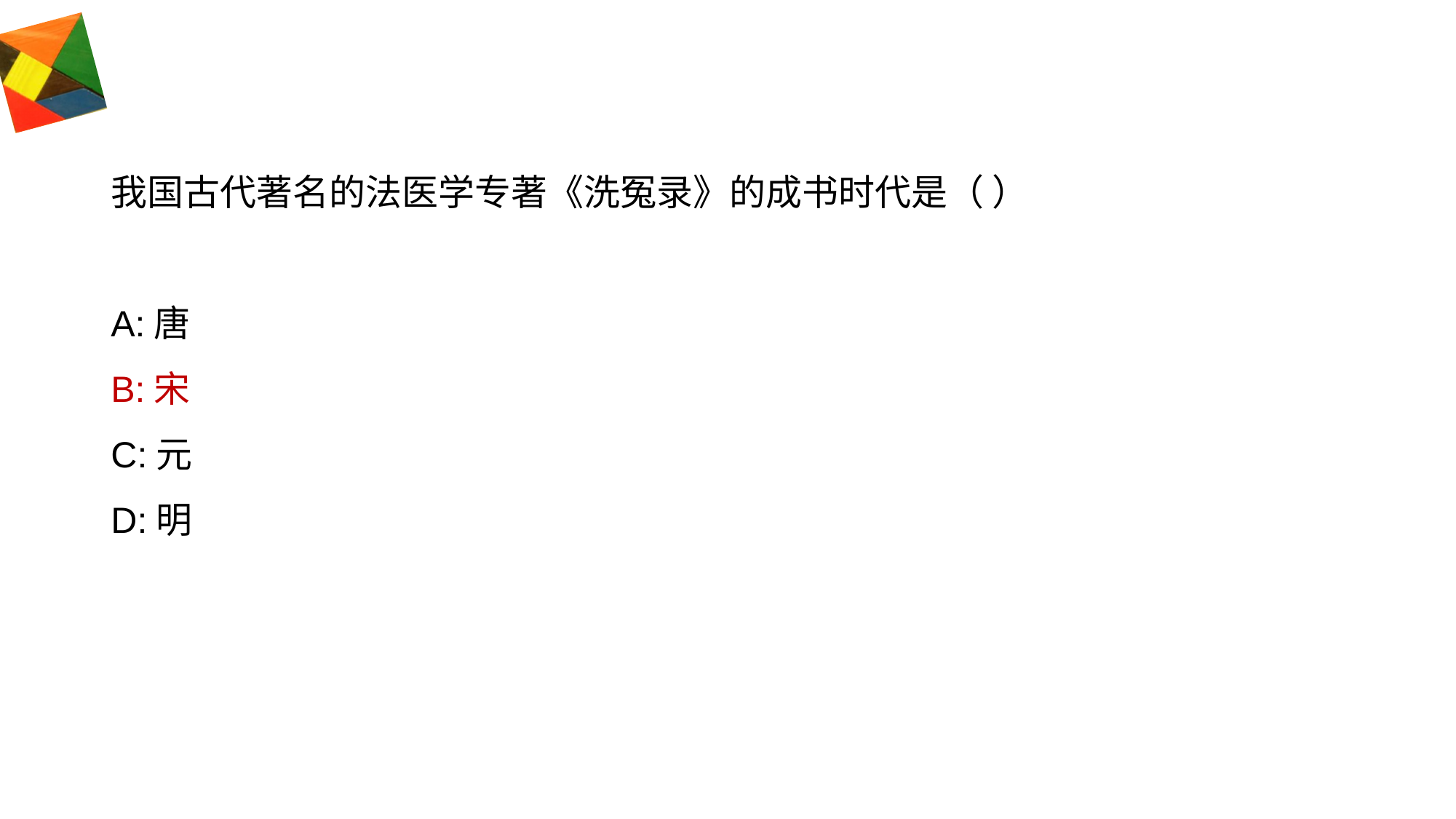

#
我国古代著名的法医学专著《洗冤录》的成书时代是（ ）

A:唐
B:宋
C:元
D:明

155